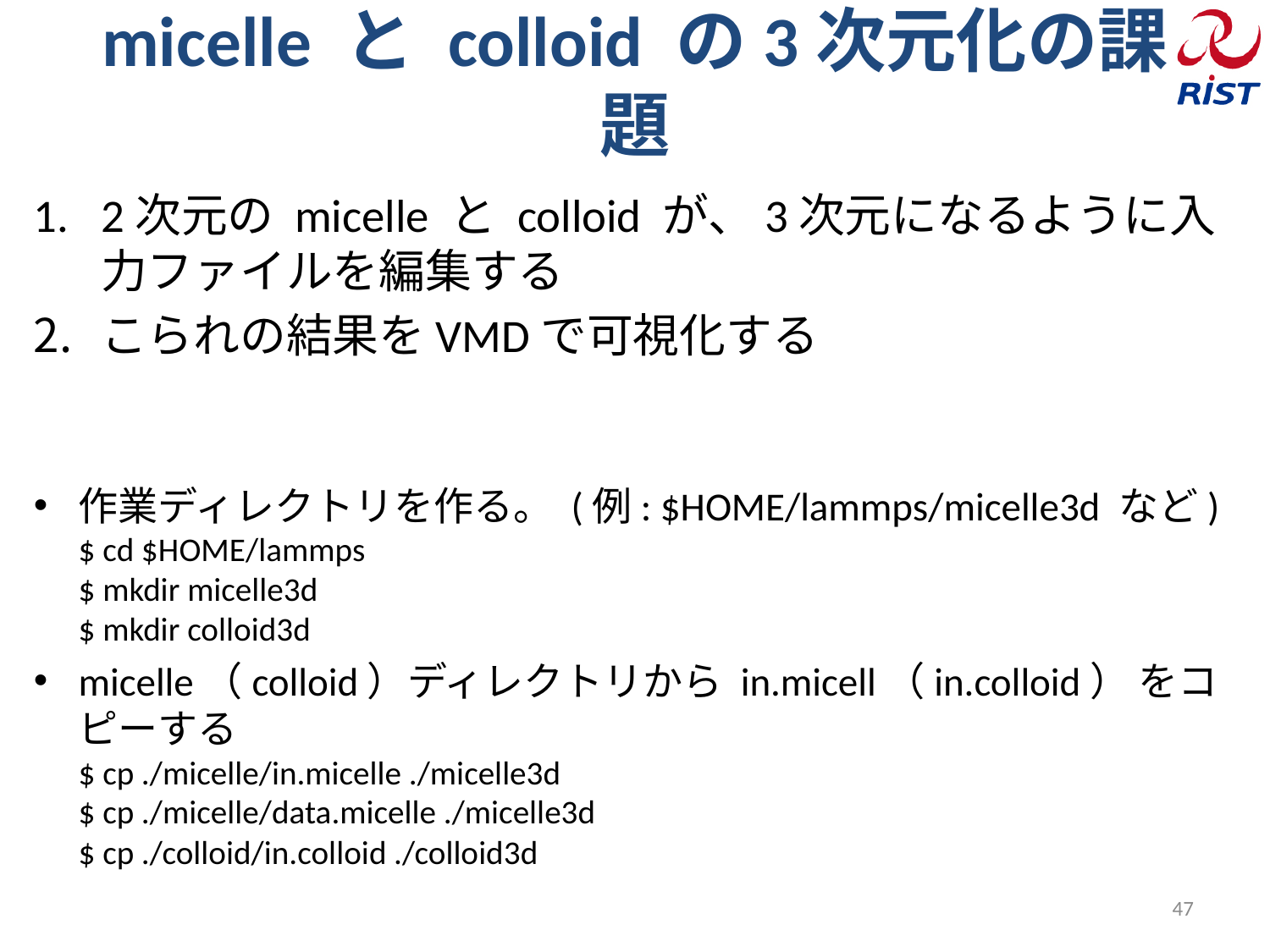

# micelle と colloid の3次元化の課題
2次元の micelle と colloid が、3次元になるように入力ファイルを編集する
こられの結果をVMDで可視化する
作業ディレクトリを作る。 (例: $HOME/lammps/micelle3d など)
$ cd $HOME/lammps
$ mkdir micelle3d
$ mkdir colloid3d
micelle（colloid）ディレクトリから in.micell（in.colloid） をコピーする
$ cp ./micelle/in.micelle ./micelle3d
$ cp ./micelle/data.micelle ./micelle3d
$ cp ./colloid/in.colloid ./colloid3d

47